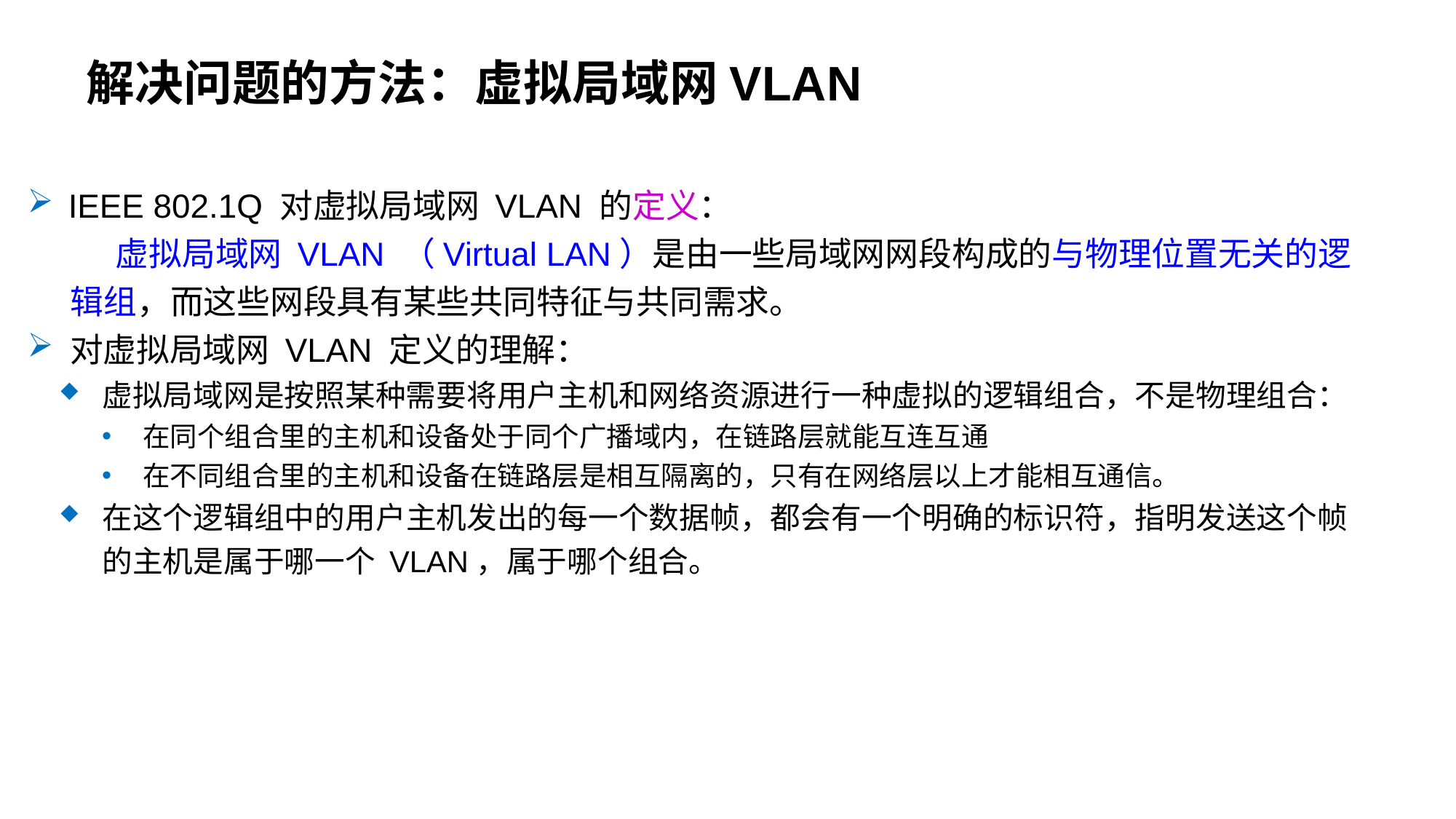

解决问题的方法：虚拟局域网VLAN
IEEE 802.1Q 对虚拟局域网 VLAN 的定义：
     虚拟局域网 VLAN （Virtual LAN）是由一些局域网网段构成的与物理位置无关的逻辑组，而这些网段具有某些共同特征与共同需求。
对虚拟局域网 VLAN 定义的理解：
虚拟局域网是按照某种需要将用户主机和网络资源进行一种虚拟的逻辑组合，不是物理组合：
在同个组合里的主机和设备处于同个广播域内，在链路层就能互连互通
在不同组合里的主机和设备在链路层是相互隔离的，只有在网络层以上才能相互通信。
在这个逻辑组中的用户主机发出的每一个数据帧，都会有一个明确的标识符，指明发送这个帧的主机是属于哪一个 VLAN，属于哪个组合。